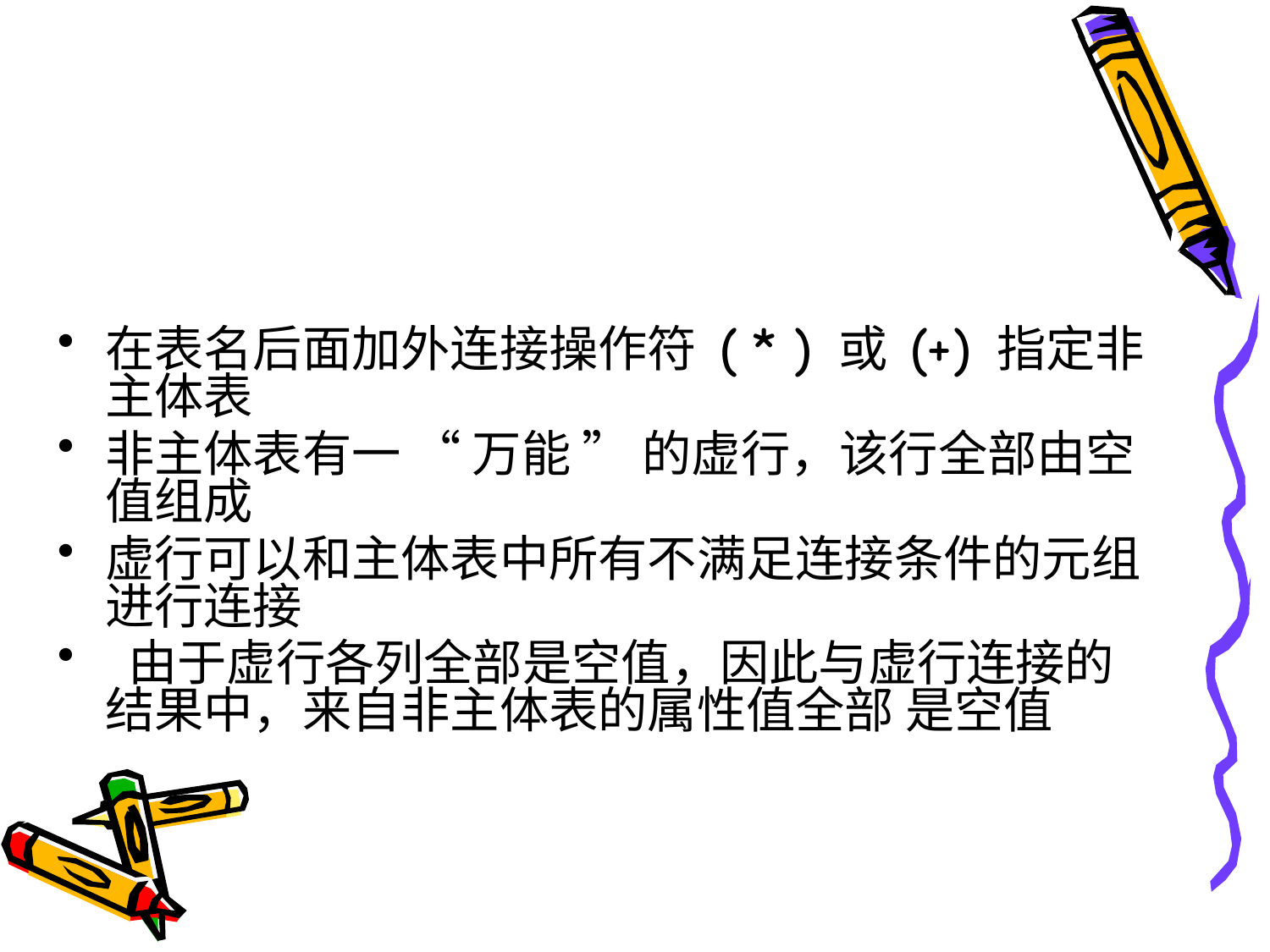

#

在表名后面加外连接操作符 ( * ) 或 (+) 指定非主体表
非主体表有一 “ 万能 ” 的虚行，该行全部由空值组成
虚行可以和主体表中所有不满足连接条件的元组进行连接
 由于虚行各列全部是空值，因此与虚行连接的结果中，来自非主体表的属性值全部 是空值